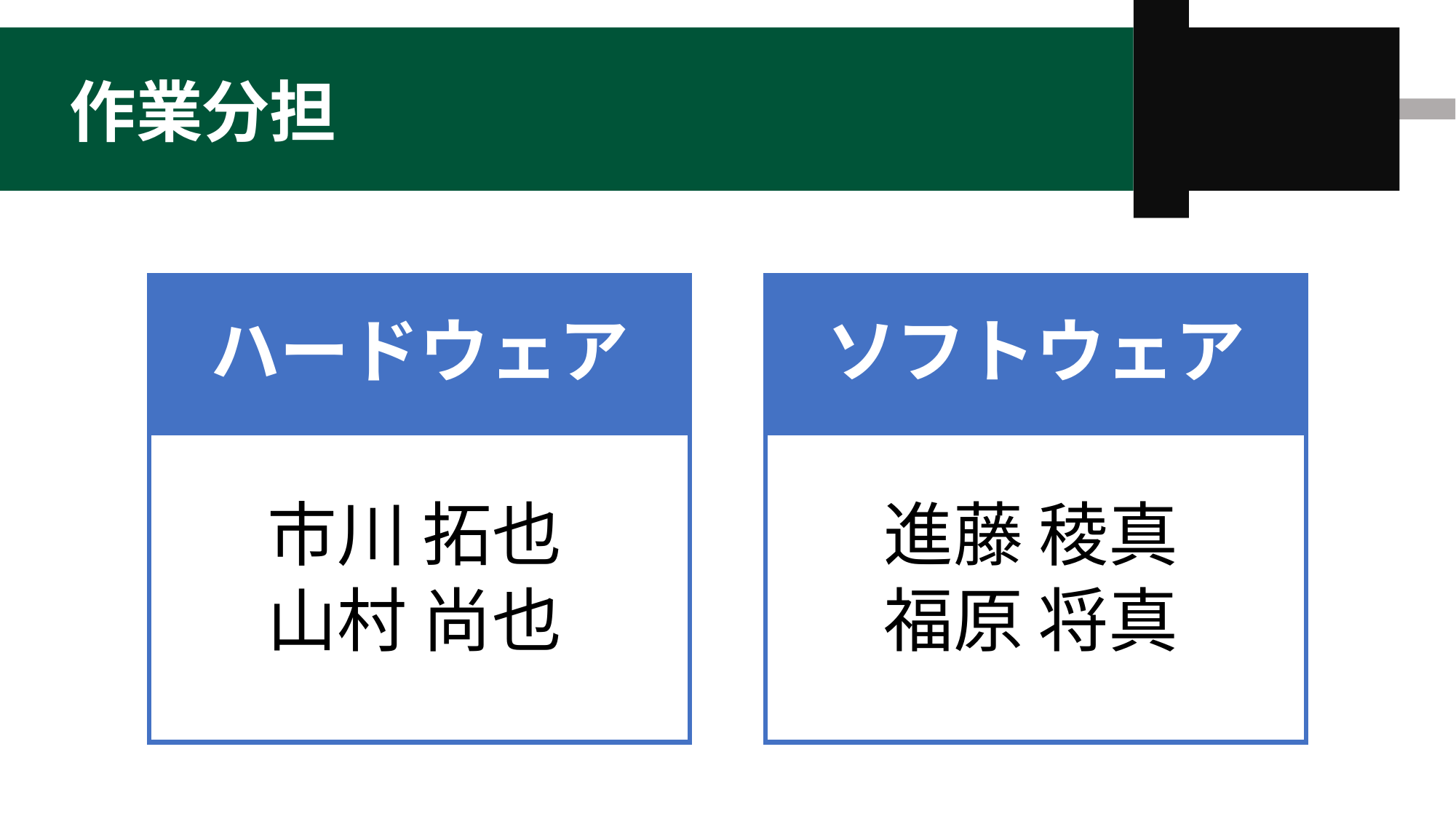

# 作業分担
ハードウェア
市川 拓也
山村 尚也
ソフトウェア
進藤 稜真
福原 将真